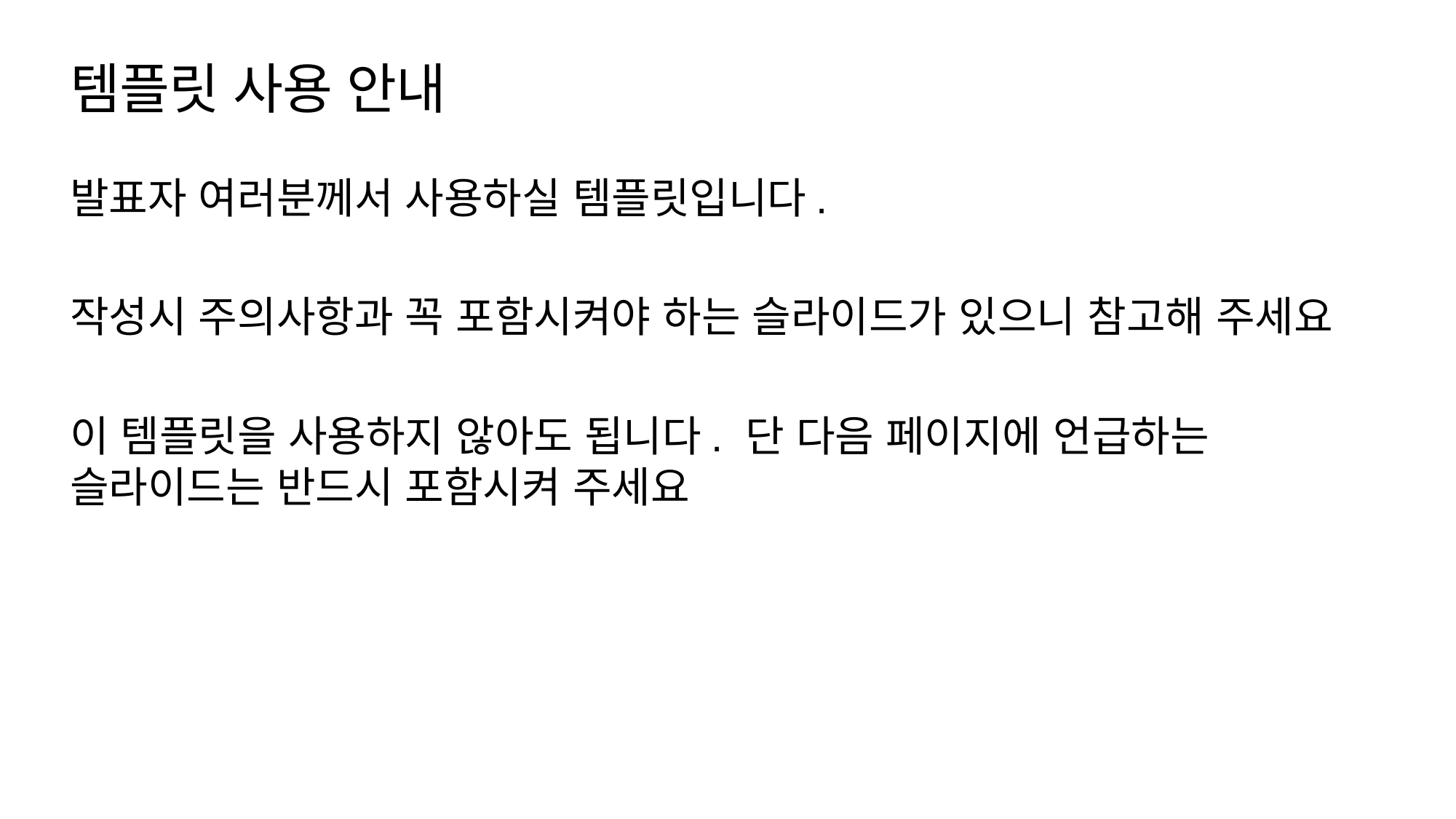

# 템플릿 사용 안내
발표자 여러분께서 사용하실 템플릿입니다.

작성시 주의사항과 꼭 포함시켜야 하는 슬라이드가 있으니 참고해 주세요

이 템플릿을 사용하지 않아도 됩니다. 단 다음 페이지에 언급하는 슬라이드는 반드시 포함시켜 주세요